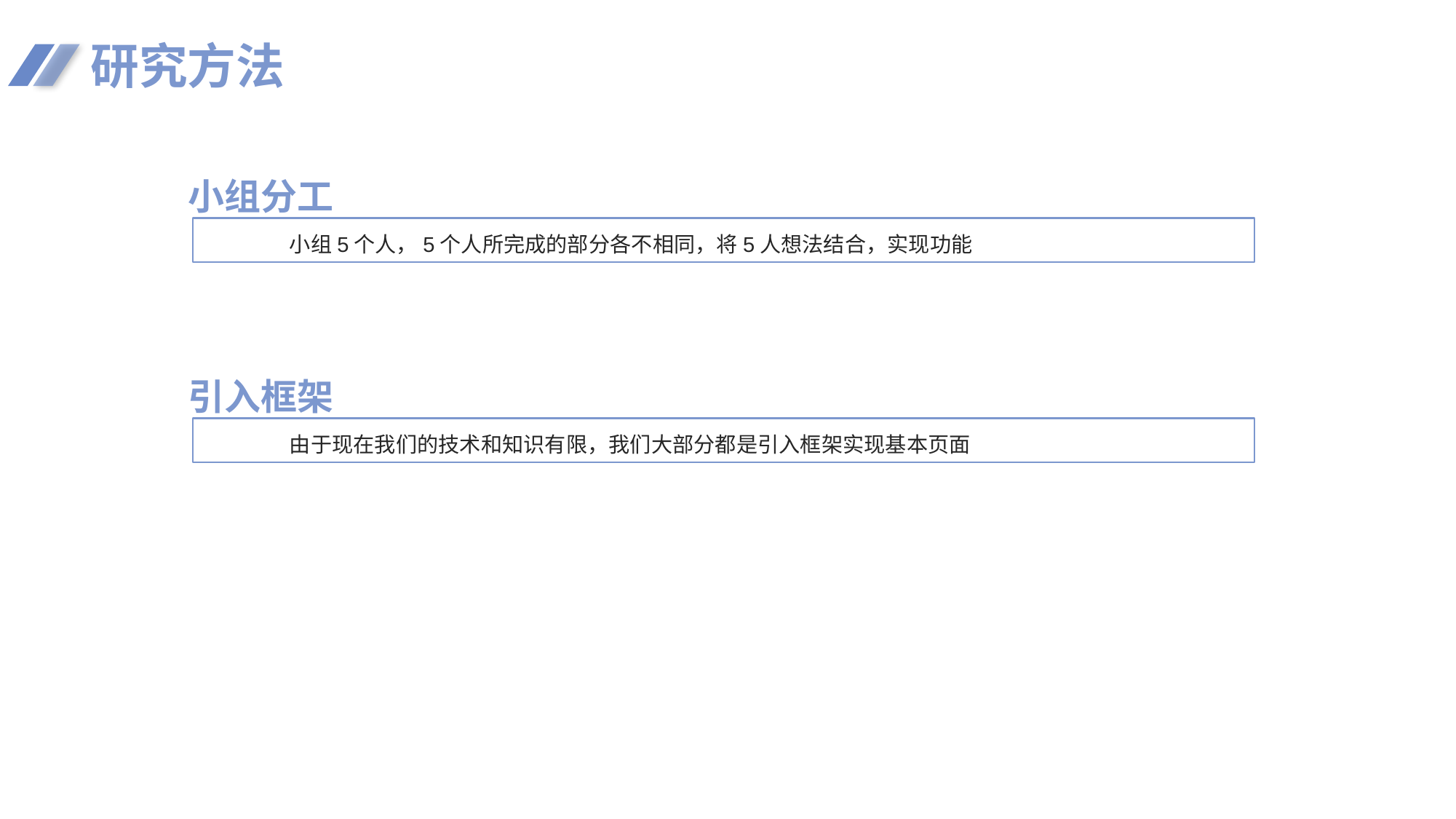

研究方法
小组分工
小组5个人，5个人所完成的部分各不相同，将5人想法结合，实现功能
引入框架
由于现在我们的技术和知识有限，我们大部分都是引入框架实现基本页面